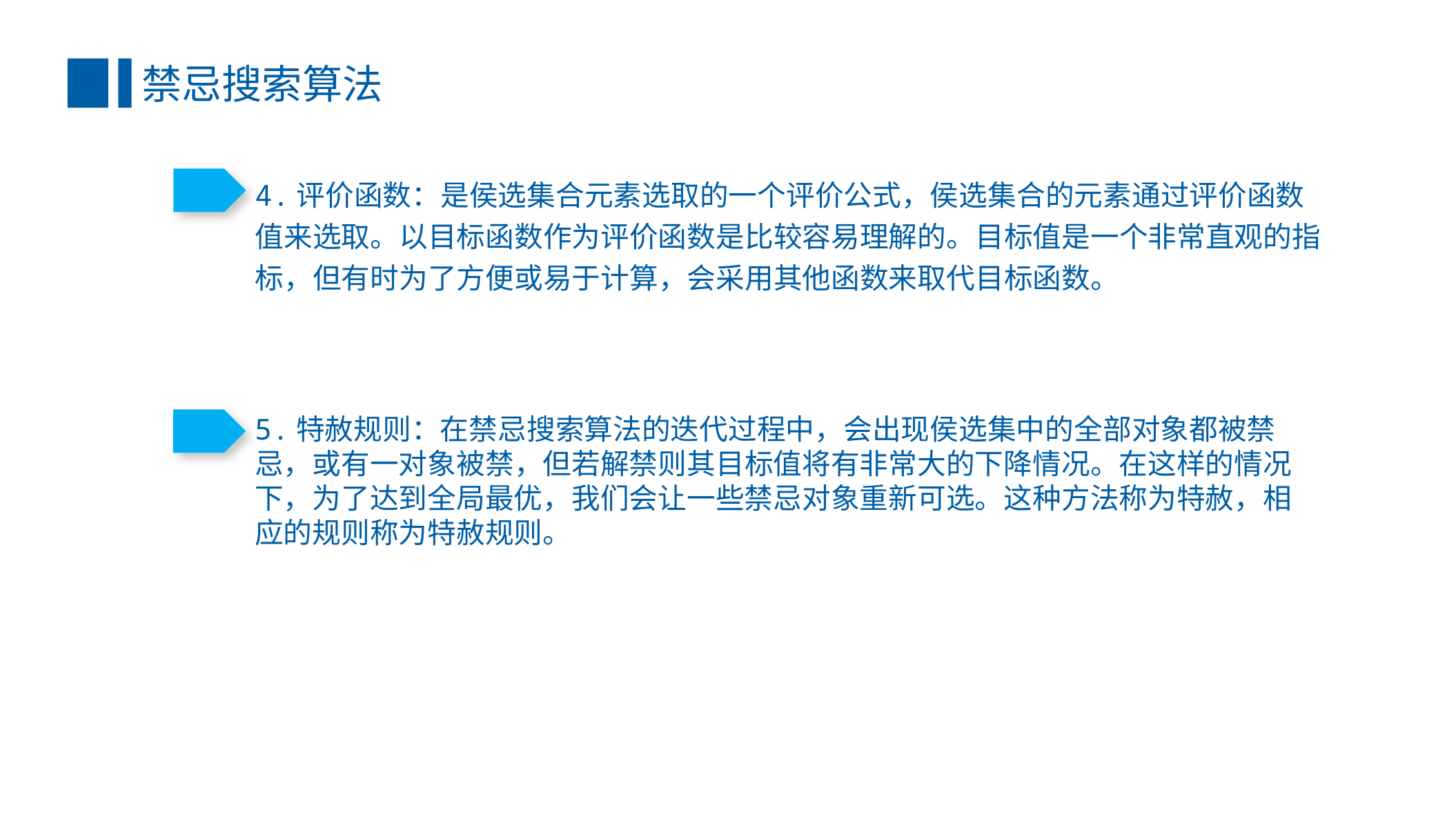

禁忌搜索算法

4.评价函数：是侯选集合元素选取的一个评价公式，侯选集合的元素通过评价函数值来选取。以目标函数作为评价函数是比较容易理解的。目标值是一个非常直观的指标，但有时为了方便或易于计算，会采用其他函数来取代目标函数。

5.特赦规则：在禁忌搜索算法的迭代过程中，会出现侯选集中的全部对象都被禁忌，或有一对象被禁，但若解禁则其目标值将有非常大的下降情况。在这样的情况下，为了达到全局最优，我们会让一些禁忌对象重新可选。这种方法称为特赦，相应的规则称为特赦规则。